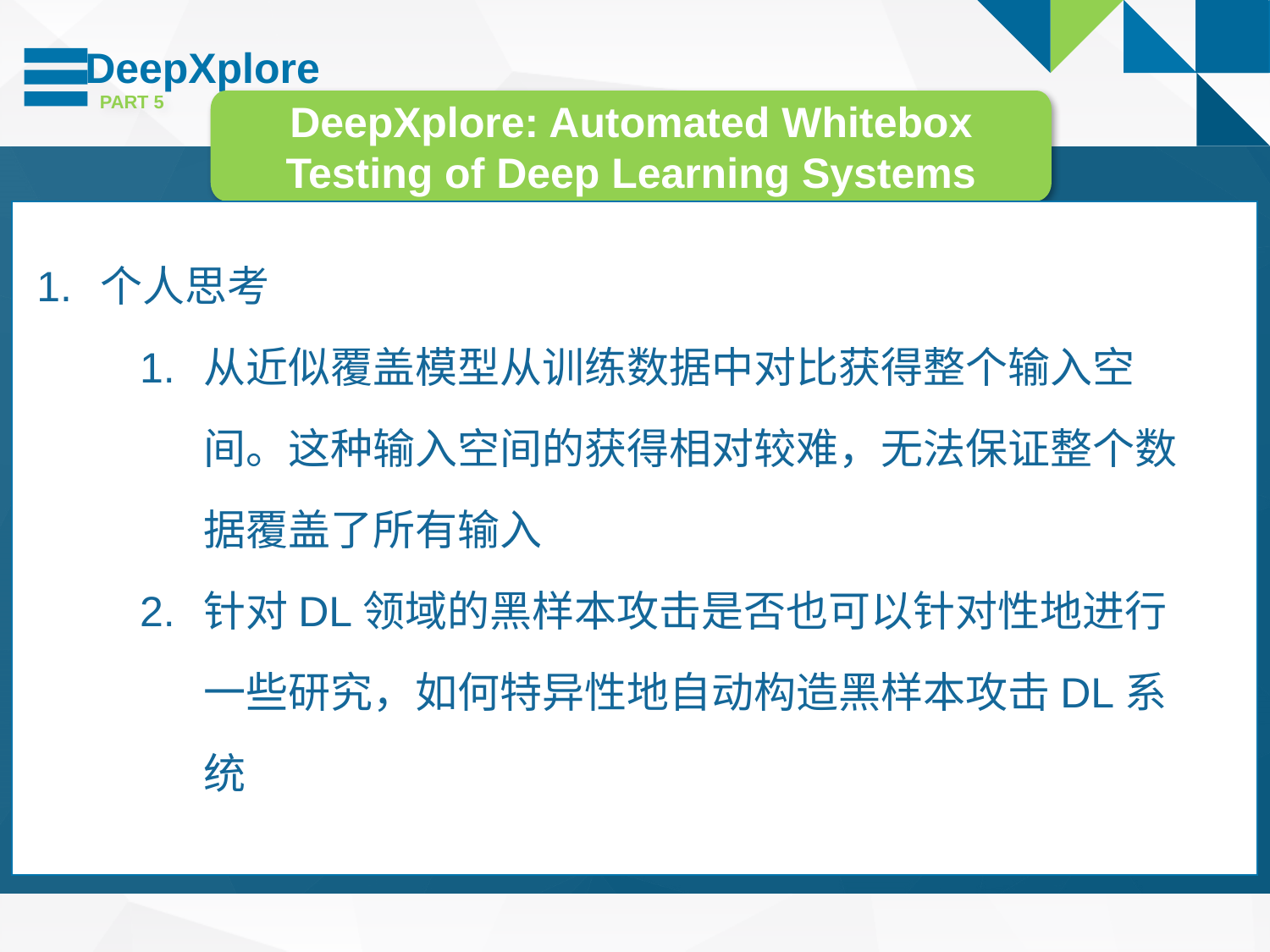

DeepXplore

PART 5
DeepXplore: Automated Whitebox Testing of Deep Learning Systems

个人思考
从近似覆盖模型从训练数据中对比获得整个输入空间。这种输入空间的获得相对较难，无法保证整个数据覆盖了所有输入
针对DL领域的黑样本攻击是否也可以针对性地进行一些研究，如何特异性地自动构造黑样本攻击DL系统